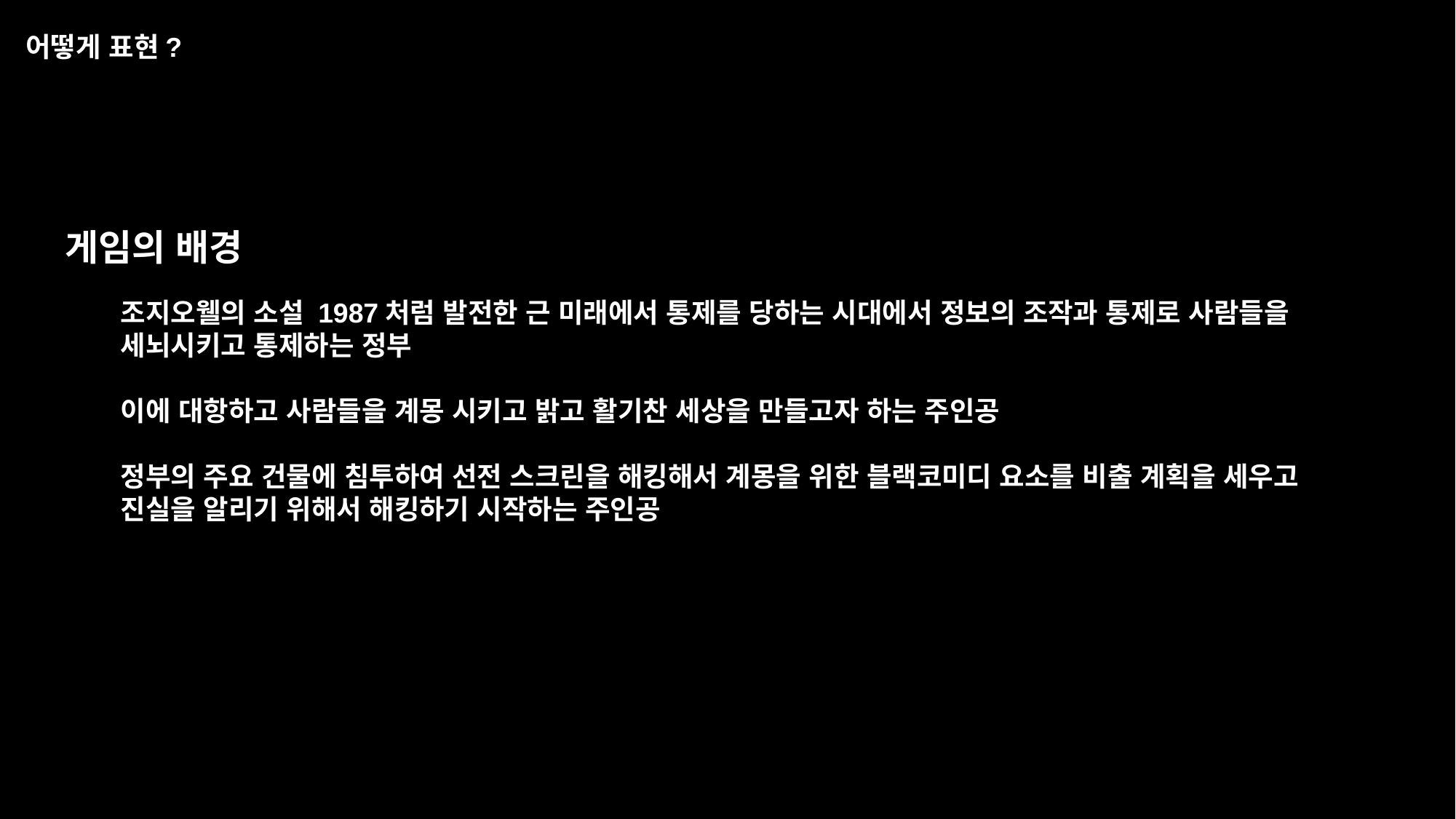

어떻게 표현?
게임의 배경
조지오웰의 소설 1987처럼 발전한 근 미래에서 통제를 당하는 시대에서 정보의 조작과 통제로 사람들을
세뇌시키고 통제하는 정부

이에 대항하고 사람들을 계몽 시키고 밝고 활기찬 세상을 만들고자 하는 주인공

정부의 주요 건물에 침투하여 선전 스크린을 해킹해서 계몽을 위한 블랙코미디 요소를 비출 계획을 세우고
진실을 알리기 위해서 해킹하기 시작하는 주인공